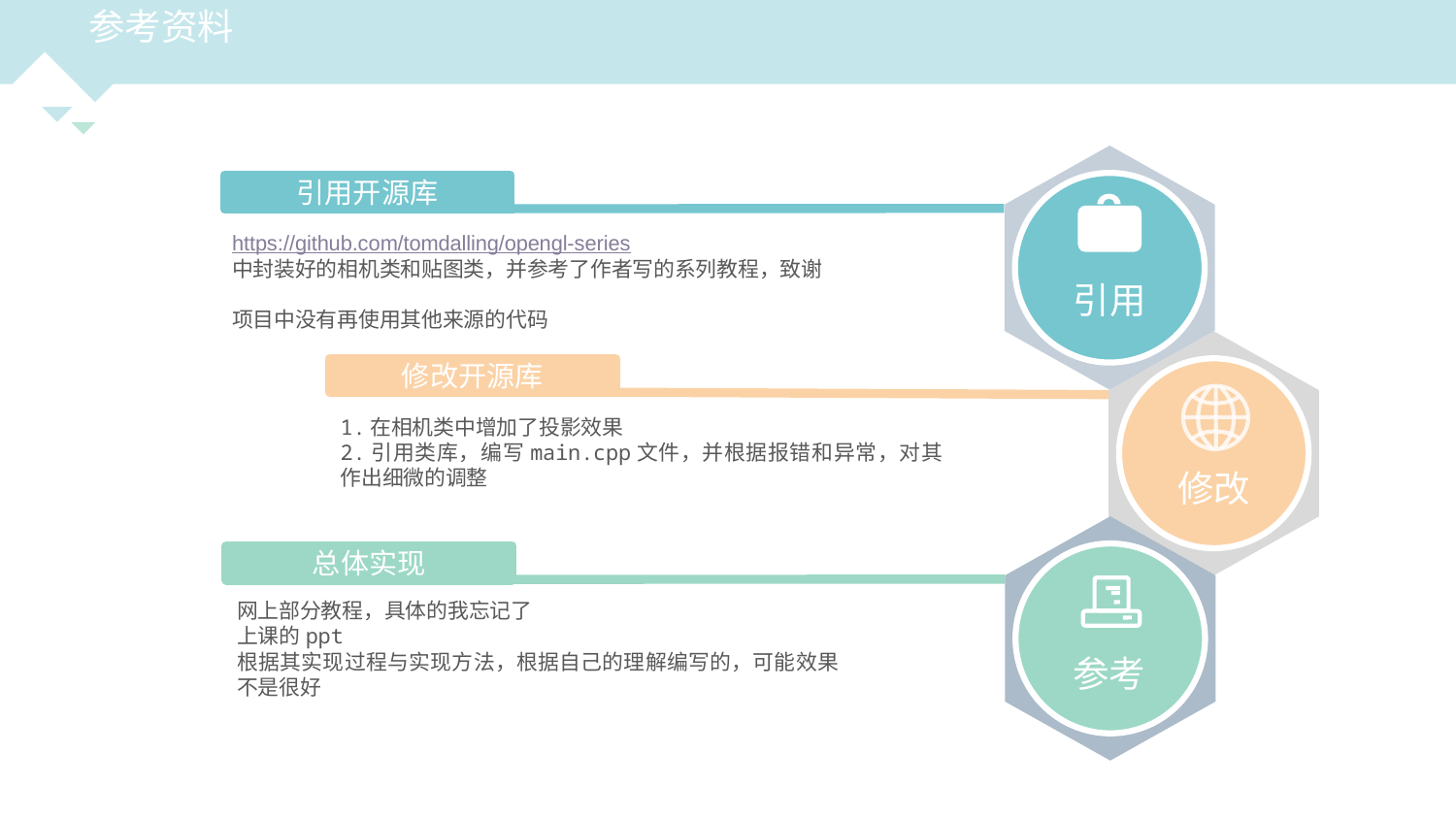

参考资料

引用
引用开源库
https://github.com/tomdalling/opengl-series
中封装好的相机类和贴图类，并参考了作者写的系列教程，致谢

项目中没有再使用其他来源的代码

修改
修改开源库
1.在相机类中增加了投影效果
2.引用类库，编写main.cpp文件，并根据报错和异常，对其作出细微的调整

参考
总体实现
网上部分教程，具体的我忘记了
上课的ppt
根据其实现过程与实现方法，根据自己的理解编写的，可能效果不是很好